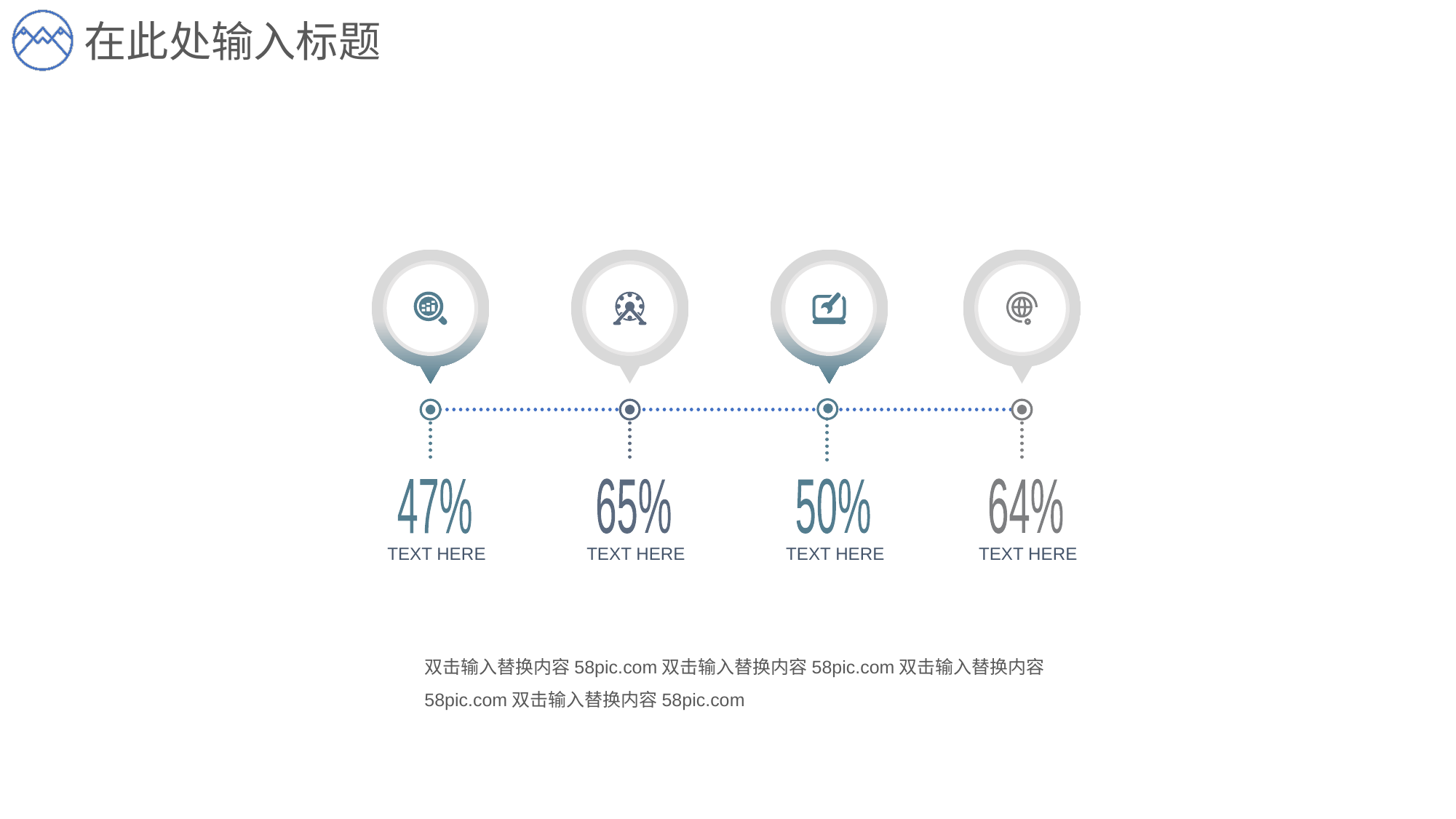

在此处输入标题

47%
65%
50%
64%
TEXT HERE
TEXT HERE
TEXT HERE
TEXT HERE
双击输入替换内容58pic.com双击输入替换内容58pic.com双击输入替换内容58pic.com双击输入替换内容58pic.com